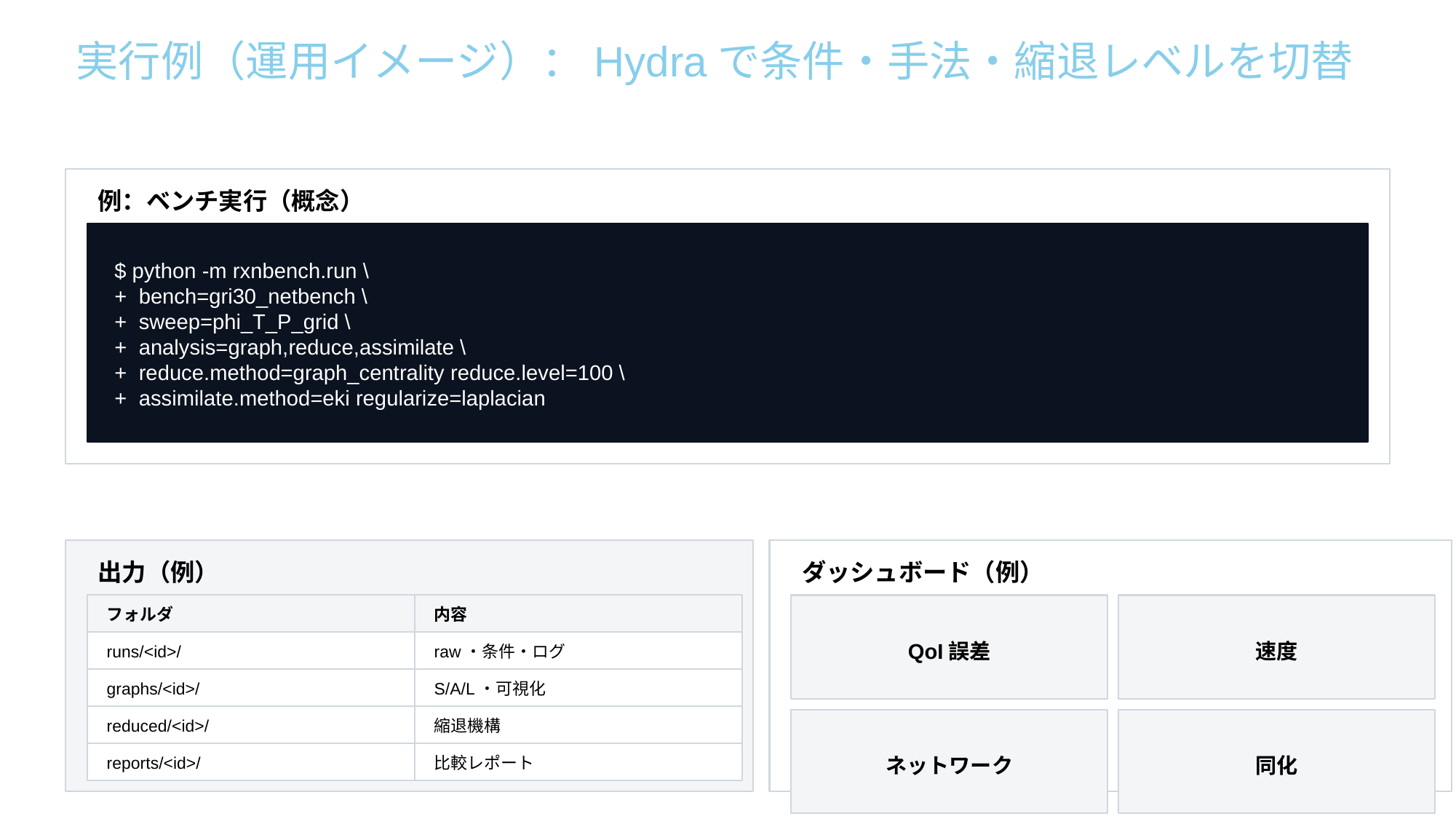

実行例（運用イメージ）：Hydraで条件・手法・縮退レベルを切替

例：ベンチ実行（概念）

$ python -m rxnbench.run \
+  bench=gri30_netbench \
+  sweep=phi_T_P_grid \
+  analysis=graph,reduce,assimilate \
+  reduce.method=graph_centrality reduce.level=100 \
+  assimilate.method=eki regularize=laplacian

出力（例）
ダッシュボード（例）

フォルダ
内容

QoI誤差
速度
runs/<id>/
raw・条件・ログ

graphs/<id>/
S/A/L・可視化

reduced/<id>/
縮退機構

ネットワーク
同化
reports/<id>/
比較レポート
29/30